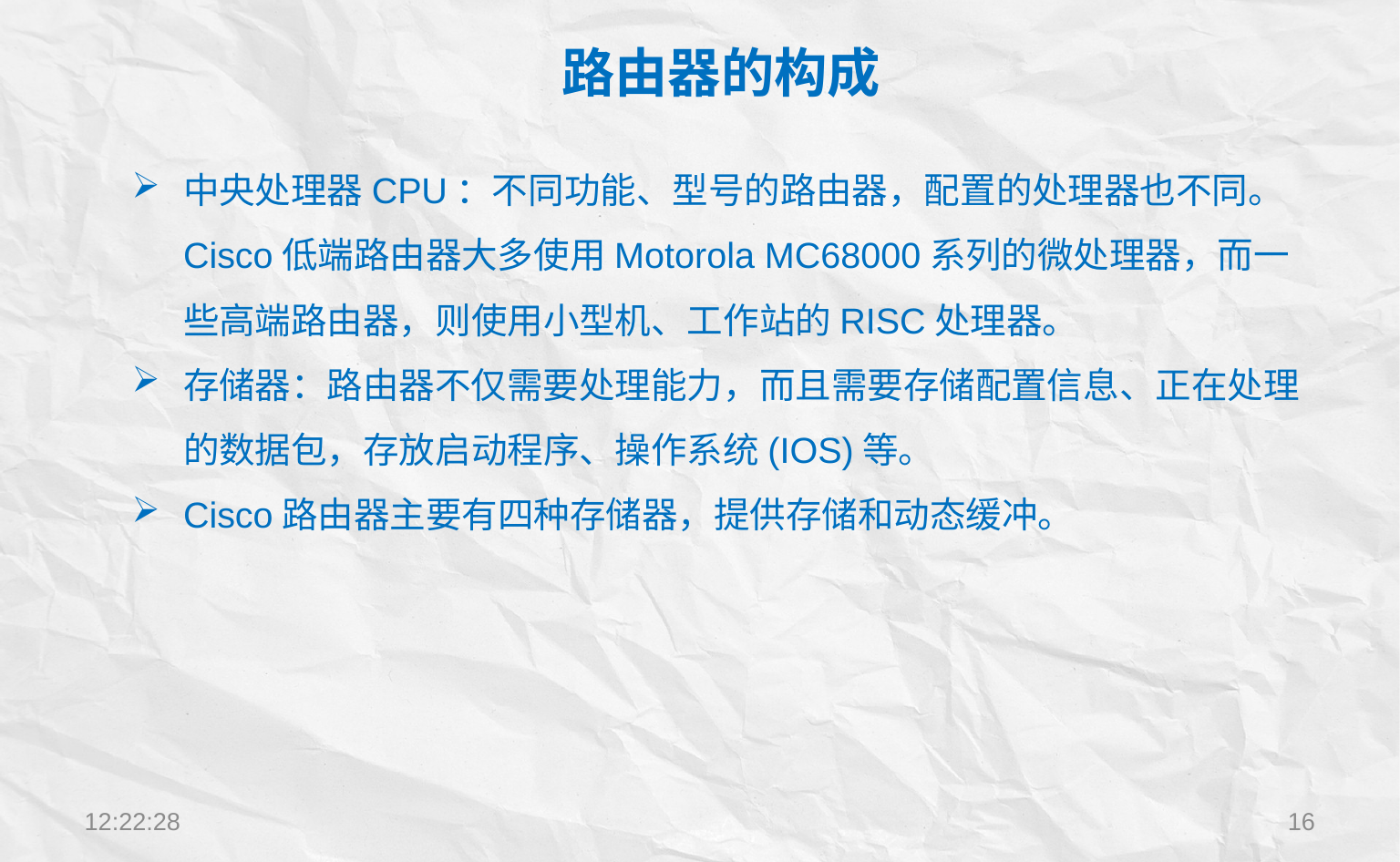

路由器的构成
中央处理器CPU：不同功能、型号的路由器，配置的处理器也不同。Cisco低端路由器大多使用Motorola MC68000系列的微处理器，而一些高端路由器，则使用小型机、工作站的RISC处理器。
存储器：路由器不仅需要处理能力，而且需要存储配置信息、正在处理的数据包，存放启动程序、操作系统(IOS)等。
Cisco路由器主要有四种存储器，提供存储和动态缓冲。

12:22:28
16